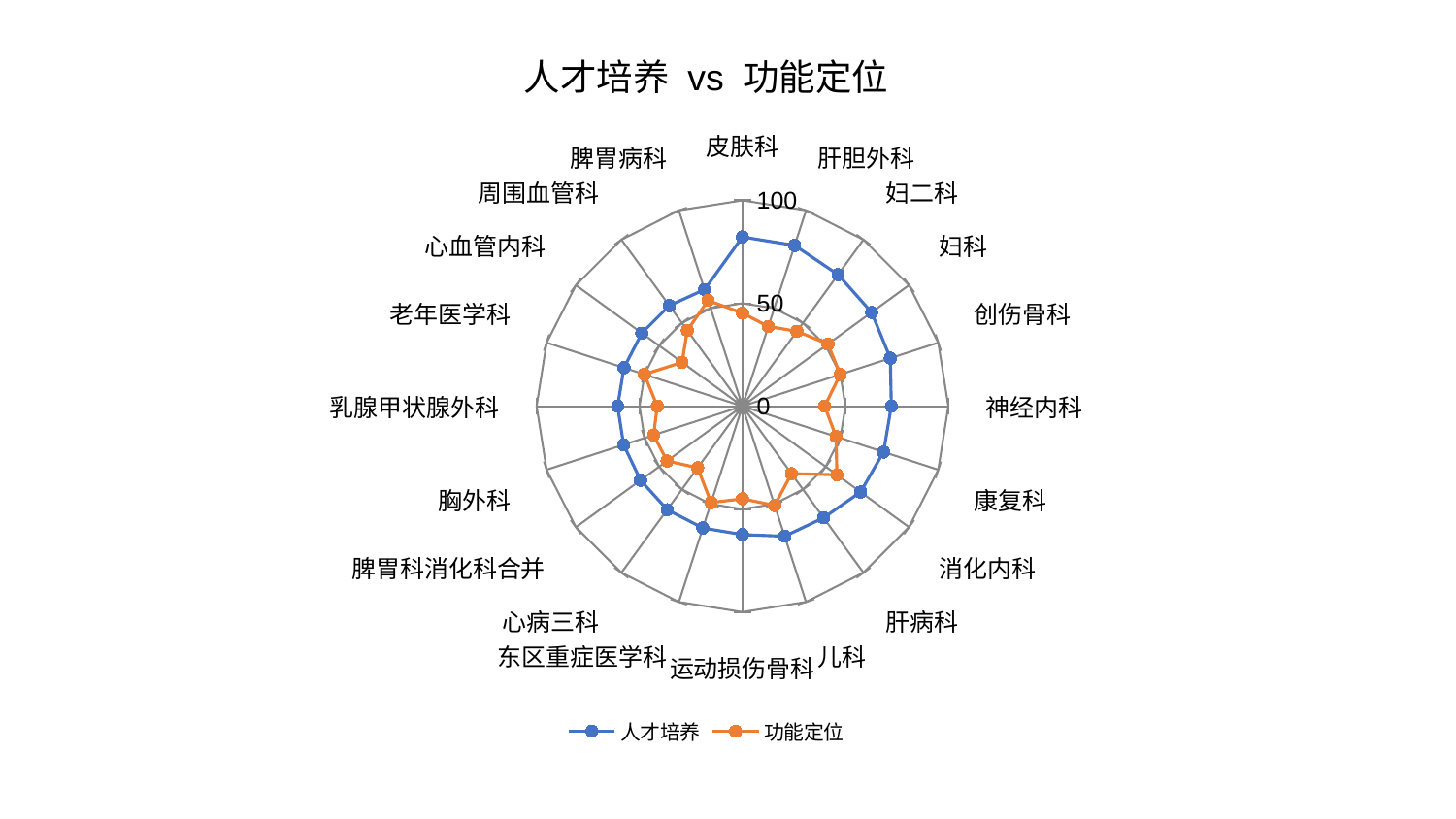

### Chart: 人才培养 vs 功能定位

| Category | 人才培养 | 功能定位 |
|---|---|---|
| 皮肤科 | 82.2318101992766 | 45.22356527329607 |
| 肝胆外科 | 82.14926414413559 | 40.731419651925385 |
| 妇二科 | 79.01442136709379 | 45.00328641438227 |
| 妇科 | 77.53442164276623 | 51.36300682062474 |
| 创伤骨科 | 75.54115559502081 | 49.91554918128156 |
| 神经内科 | 72.32369853112205 | 39.95992419206582 |
| 康复科 | 72.07304616181051 | 47.787951265678124 |
| 消化内科 | 70.94508317119376 | 56.71850384549827 |
| 肝病科 | 67.06453046708074 | 40.5190081408877 |
| 儿科 | 66.42902785443646 | 50.69617257556357 |
| 运动损伤骨科 | 62.39477709119007 | 44.999953800260194 |
| 东区重症医学科 | 62.2396042965482 | 49.258323770244665 |
| 心病三科 | 62.176731664519316 | 37.002941422787025 |
| 脾胃科消化科合并 | 61.2134012417761 | 45.28065415889737 |
| 胸外科 | 60.70433348560812 | 45.38032659071407 |
| 乳腺甲状腺外科 | 60.60975163883234 | 41.37417935336764 |
| 老年医学科 | 60.5126042190012 | 50.11219038708567 |
| 心血管内科 | 60.425498455976474 | 36.26278532660376 |
| 周围血管科 | 60.39848294326422 | 45.52707147089133 |
| 脾胃病科 | 59.58843061223654 | 54.030554833882526 |
88